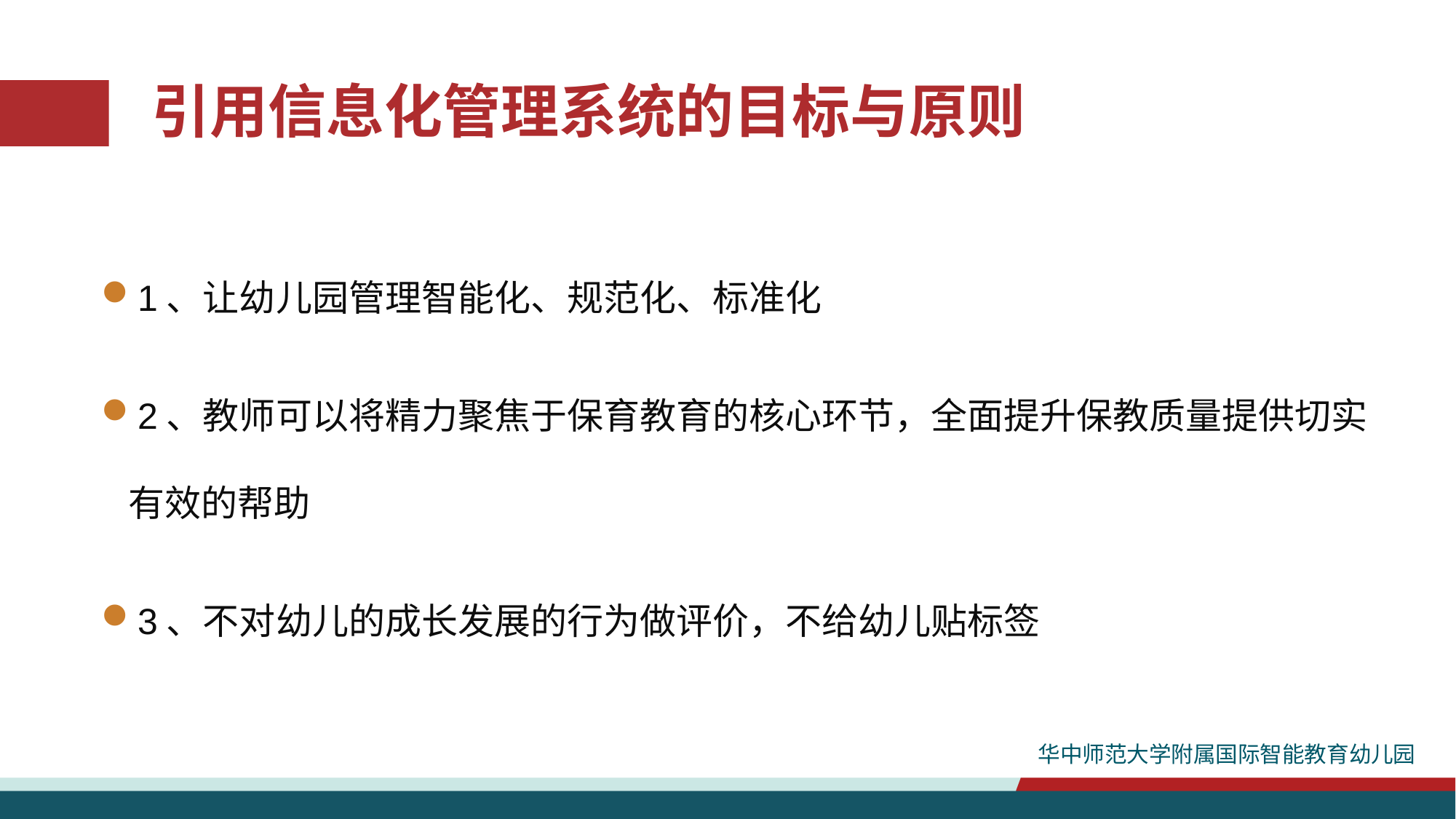

# 引用信息化管理系统的目标与原则
1、让幼儿园管理智能化、规范化、标准化
2、教师可以将精力聚焦于保育教育的核心环节，全面提升保教质量提供切实有效的帮助
3、不对幼儿的成长发展的行为做评价，不给幼儿贴标签